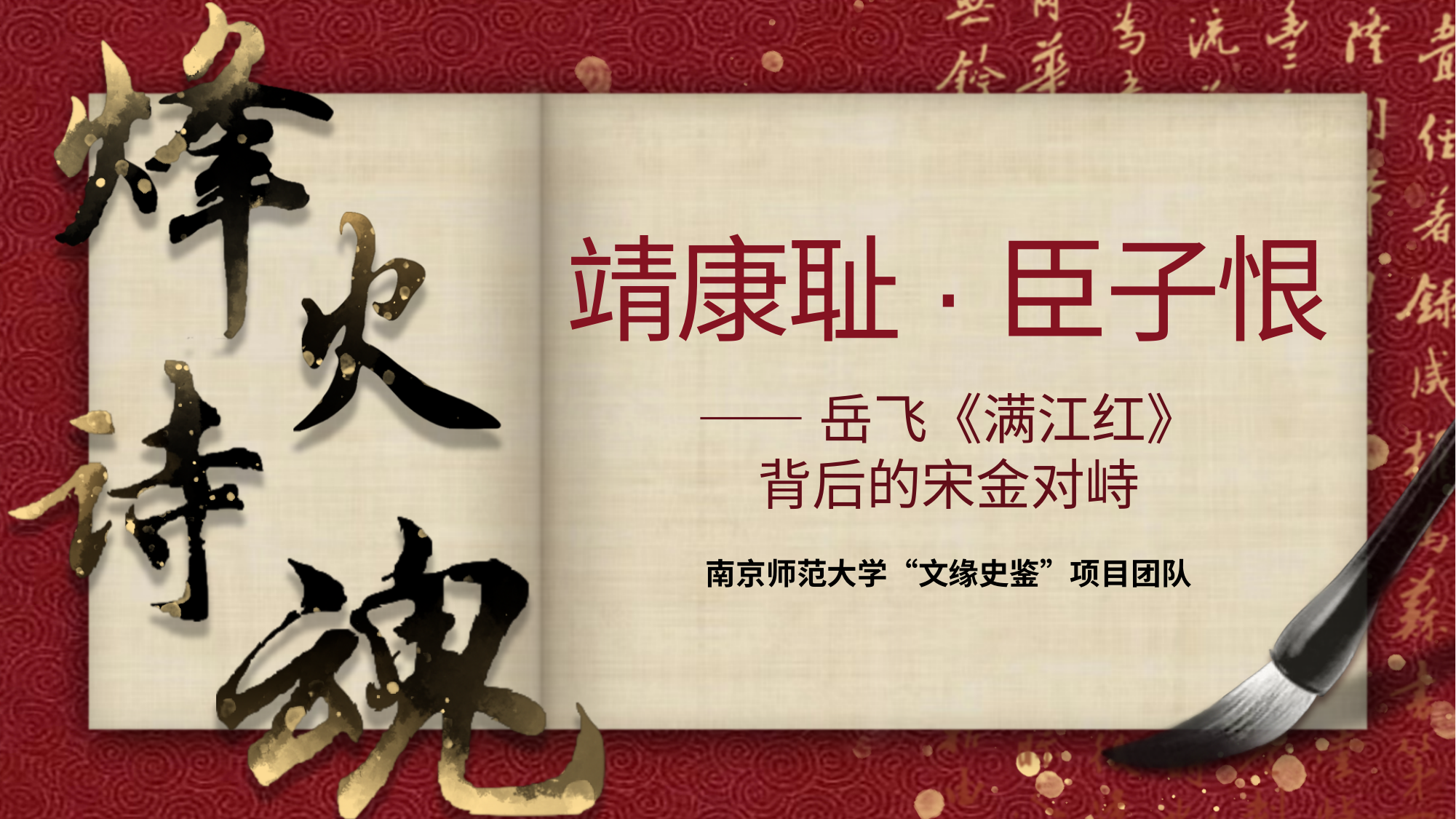

靖康耻·臣子恨

——岳飞《满江红》背后的宋金对峙
南京师范大学“文缘史鉴”项目团队